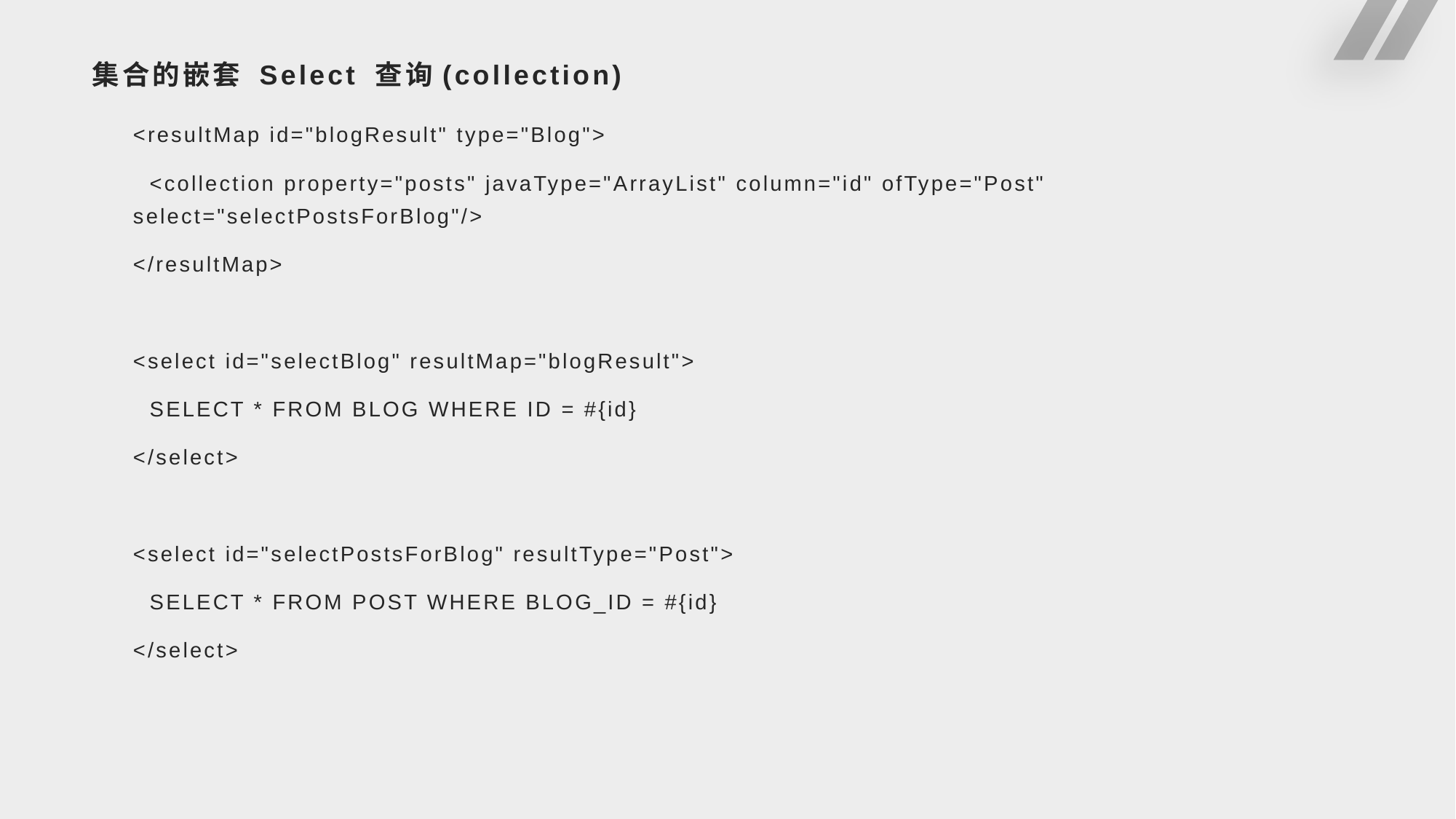

# 集合的嵌套 Select 查询(collection)
<resultMap id="blogResult" type="Blog">
  <collection property="posts" javaType="ArrayList" column="id" ofType="Post" select="selectPostsForBlog"/>
</resultMap>

<select id="selectBlog" resultMap="blogResult">
  SELECT * FROM BLOG WHERE ID = #{id}
</select>

<select id="selectPostsForBlog" resultType="Post">
  SELECT * FROM POST WHERE BLOG_ID = #{id}
</select>